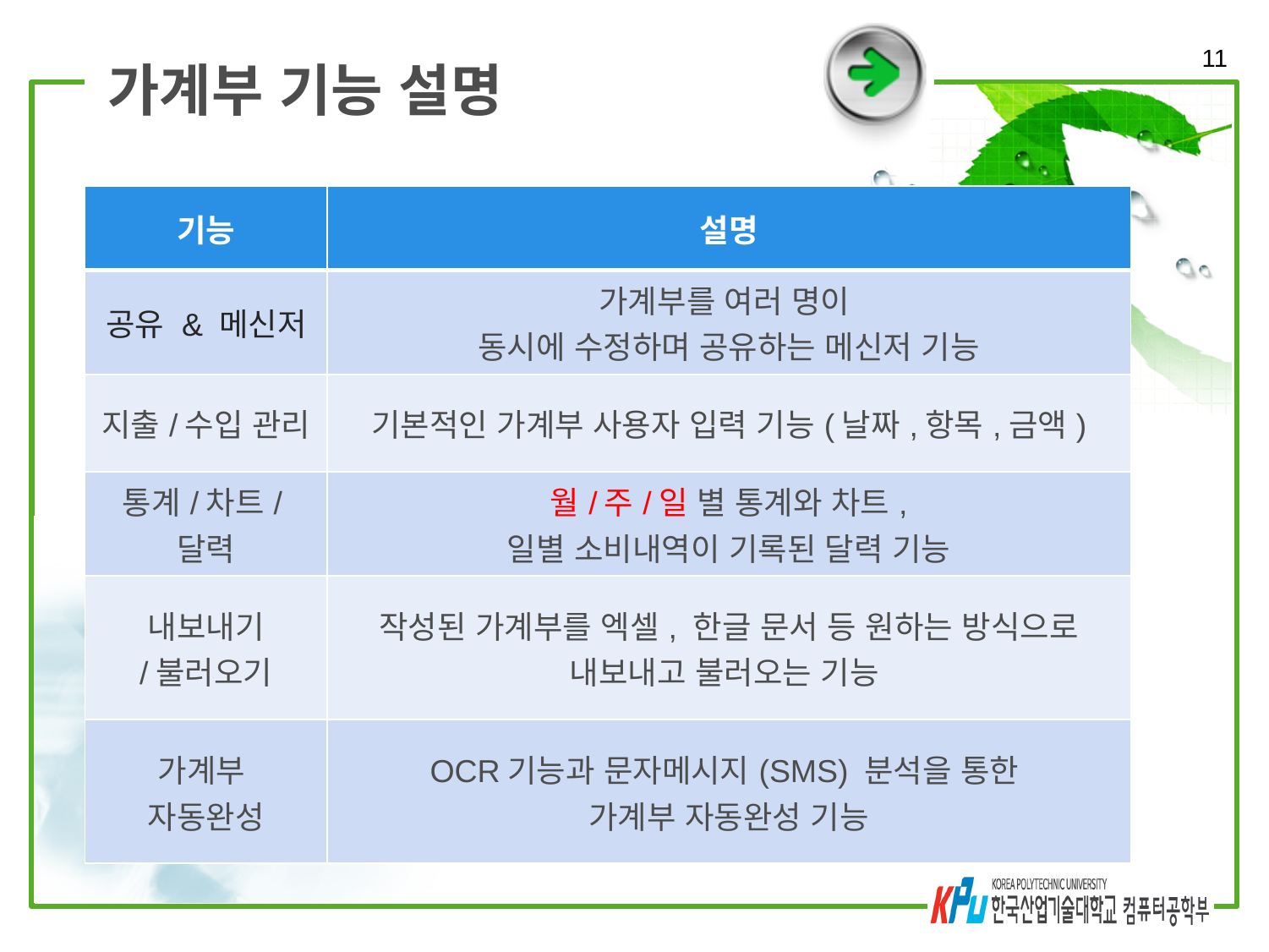

11
# 가계부 기능 설명
| 기능 | 설명 |
| --- | --- |
| 공유 & 메신저 | 가계부를 여러 명이 동시에 수정하며 공유하는 메신저 기능 |
| 지출/수입 관리 | 기본적인 가계부 사용자 입력 기능(날짜,항목,금액) |
| 통계/차트/달력 | 월/주/일 별 통계와 차트, 일별 소비내역이 기록된 달력 기능 |
| 내보내기 /불러오기 | 작성된 가계부를 엑셀, 한글 문서 등 원하는 방식으로 내보내고 불러오는 기능 |
| 가계부 자동완성 | OCR기능과 문자메시지(SMS) 분석을 통한 가계부 자동완성 기능 |